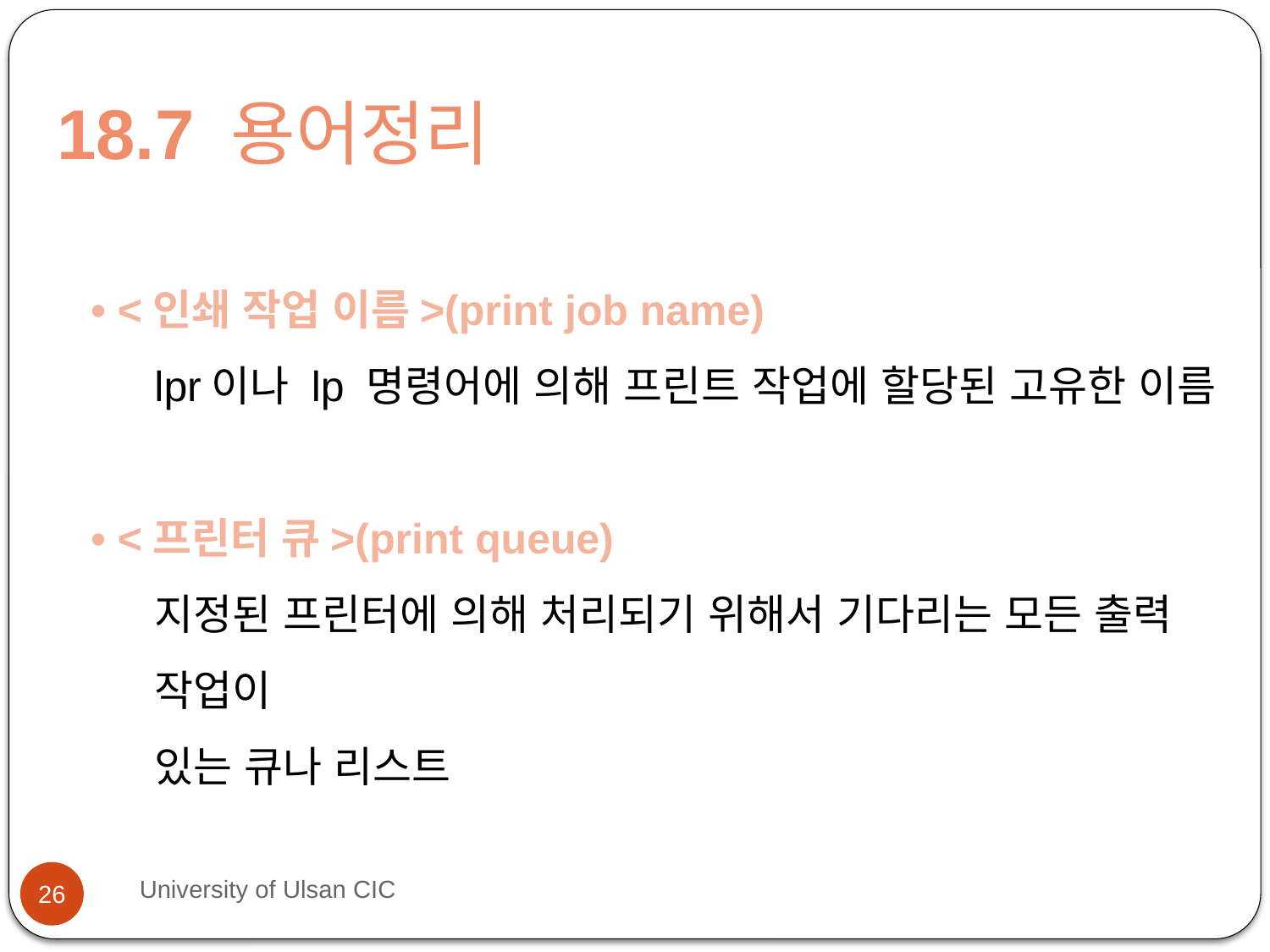

# 18.7 용어정리
• <인쇄 작업 이름>(print job name)
lpr이나 lp 명령어에 의해 프린트 작업에 할당된 고유한 이름

• <프린터 큐>(print queue)
지정된 프린터에 의해 처리되기 위해서 기다리는 모든 출력 작업이
있는 큐나 리스트
University of Ulsan CIC
26